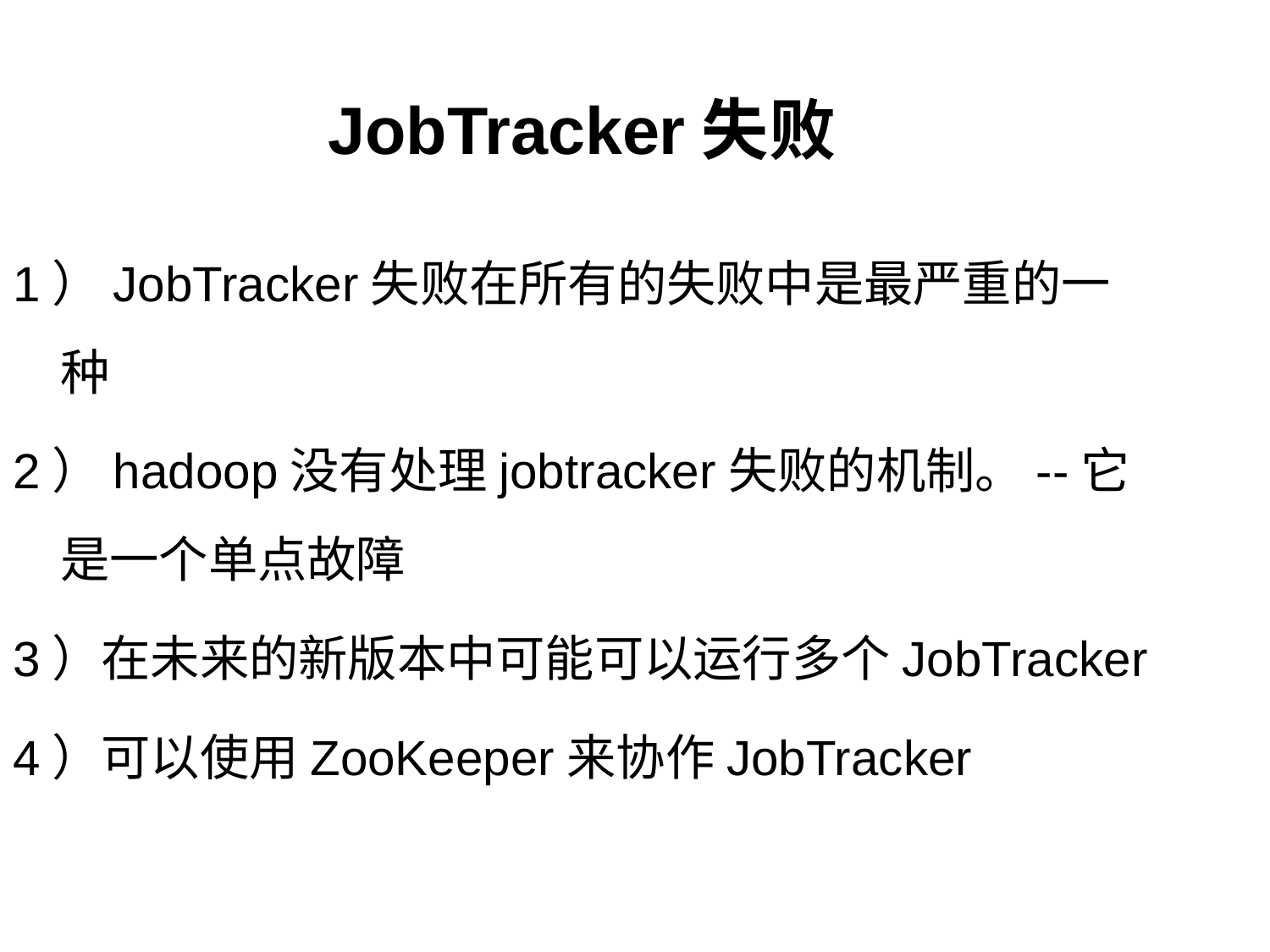

JobTracker失败
1）JobTracker失败在所有的失败中是最严重的一种
2）hadoop没有处理jobtracker失败的机制。--它是一个单点故障
3）在未来的新版本中可能可以运行多个JobTracker
4）可以使用ZooKeeper来协作JobTracker